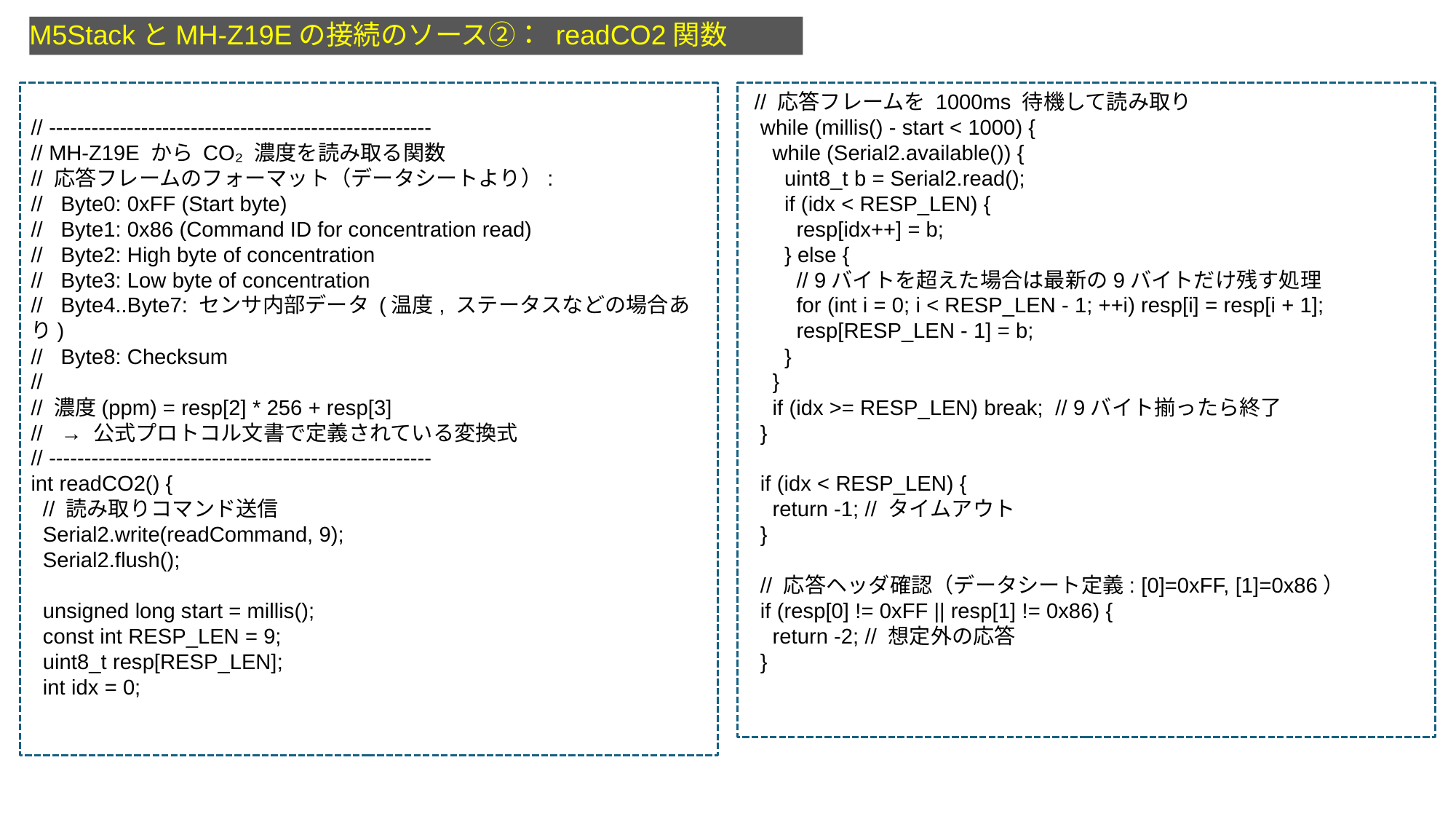

M5StackとMH-Z19Eの接続のソース②： readCO2関数

// ------------------------------------------------------
// MH-Z19E から CO₂ 濃度を読み取る関数
// 応答フレームのフォーマット（データシートより）:
//   Byte0: 0xFF (Start byte)
//   Byte1: 0x86 (Command ID for concentration read)
//   Byte2: High byte of concentration
//   Byte3: Low byte of concentration
//   Byte4..Byte7: センサ内部データ (温度, ステータスなどの場合あり)
//   Byte8: Checksum
//
// 濃度(ppm) = resp[2] * 256 + resp[3]
//   → 公式プロトコル文書で定義されている変換式
// ------------------------------------------------------
int readCO2() {
  // 読み取りコマンド送信
  Serial2.write(readCommand, 9);
  Serial2.flush();

  unsigned long start = millis();
  const int RESP_LEN = 9;
  uint8_t resp[RESP_LEN];
  int idx = 0;

 // 応答フレームを 1000ms 待機して読み取り
  while (millis() - start < 1000) {
    while (Serial2.available()) {
      uint8_t b = Serial2.read();
      if (idx < RESP_LEN) {
        resp[idx++] = b;
      } else {
        // 9バイトを超えた場合は最新の9バイトだけ残す処理
        for (int i = 0; i < RESP_LEN - 1; ++i) resp[i] = resp[i + 1];
        resp[RESP_LEN - 1] = b;
      }
    }
    if (idx >= RESP_LEN) break;  // 9バイト揃ったら終了
  }

  if (idx < RESP_LEN) {
    return -1; // タイムアウト
  }

  // 応答ヘッダ確認（データシート定義: [0]=0xFF, [1]=0x86）
  if (resp[0] != 0xFF || resp[1] != 0x86) {
    return -2; // 想定外の応答
  }